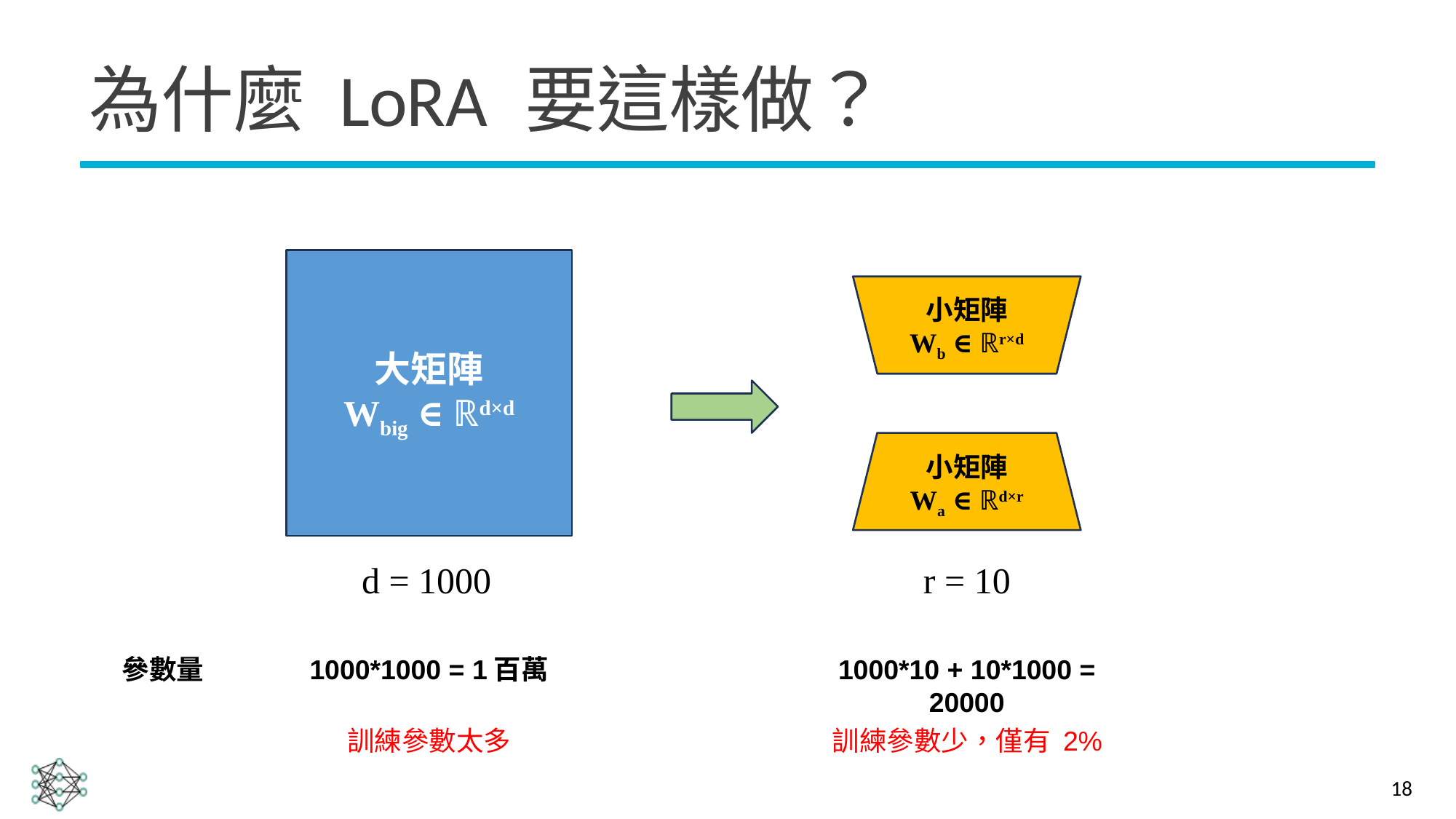

# 為什麼 LoRA 要這樣做？
大矩陣
Wbig ∈ ℝd×d

小矩陣
Wb ∈ ℝr×d

小矩陣
Wa ∈ ℝd×r
r = 10
d = 1000
參數量
1000*1000 = 1百萬
1000*10 + 10*1000 = 20000
訓練參數太多
訓練參數少，僅有 2%
18